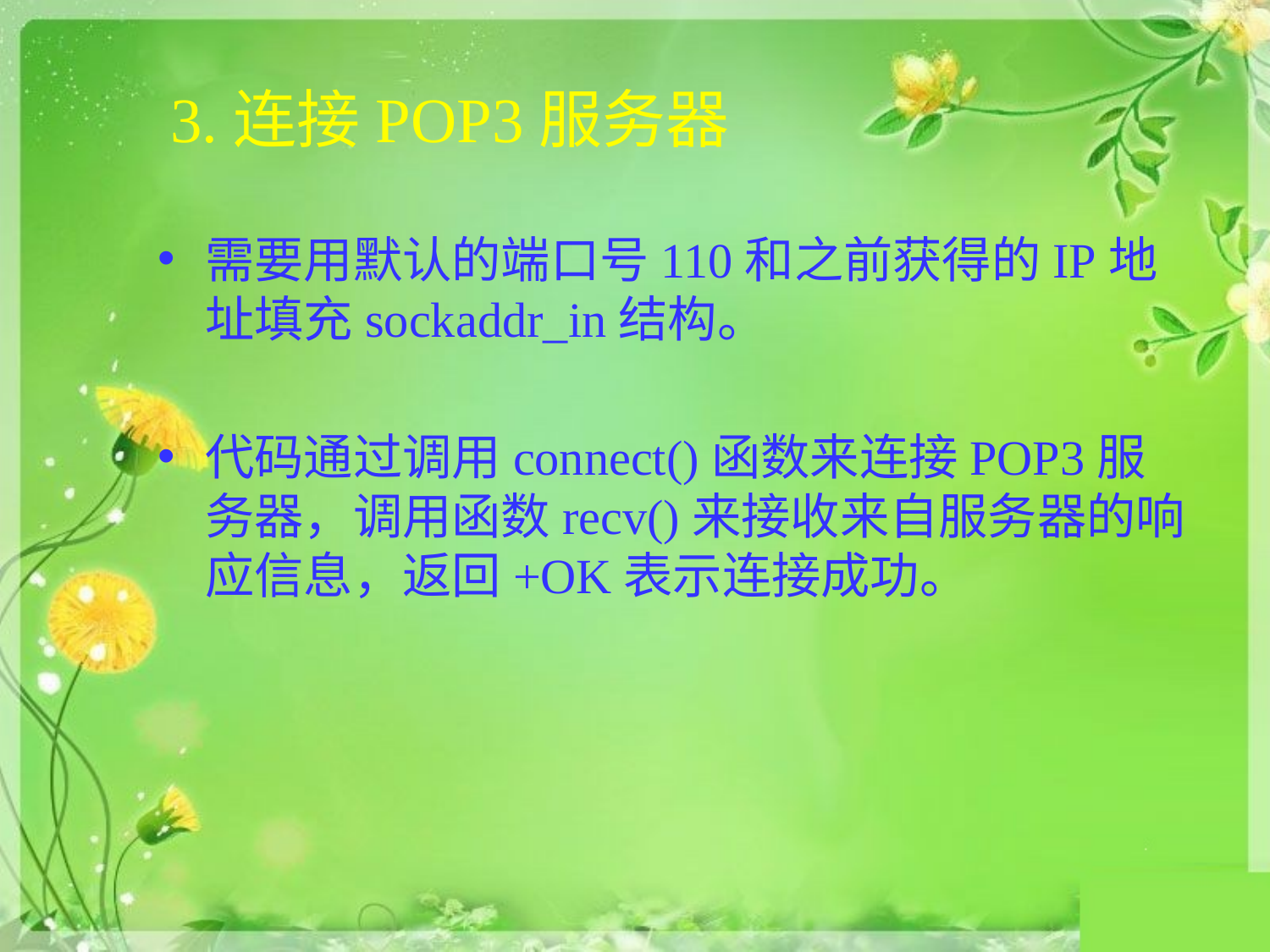

# 3.连接POP3服务器
需要用默认的端口号110和之前获得的IP地址填充sockaddr_in结构。

代码通过调用connect()函数来连接POP3服务器，调用函数recv()来接收来自服务器的响应信息，返回+OK表示连接成功。